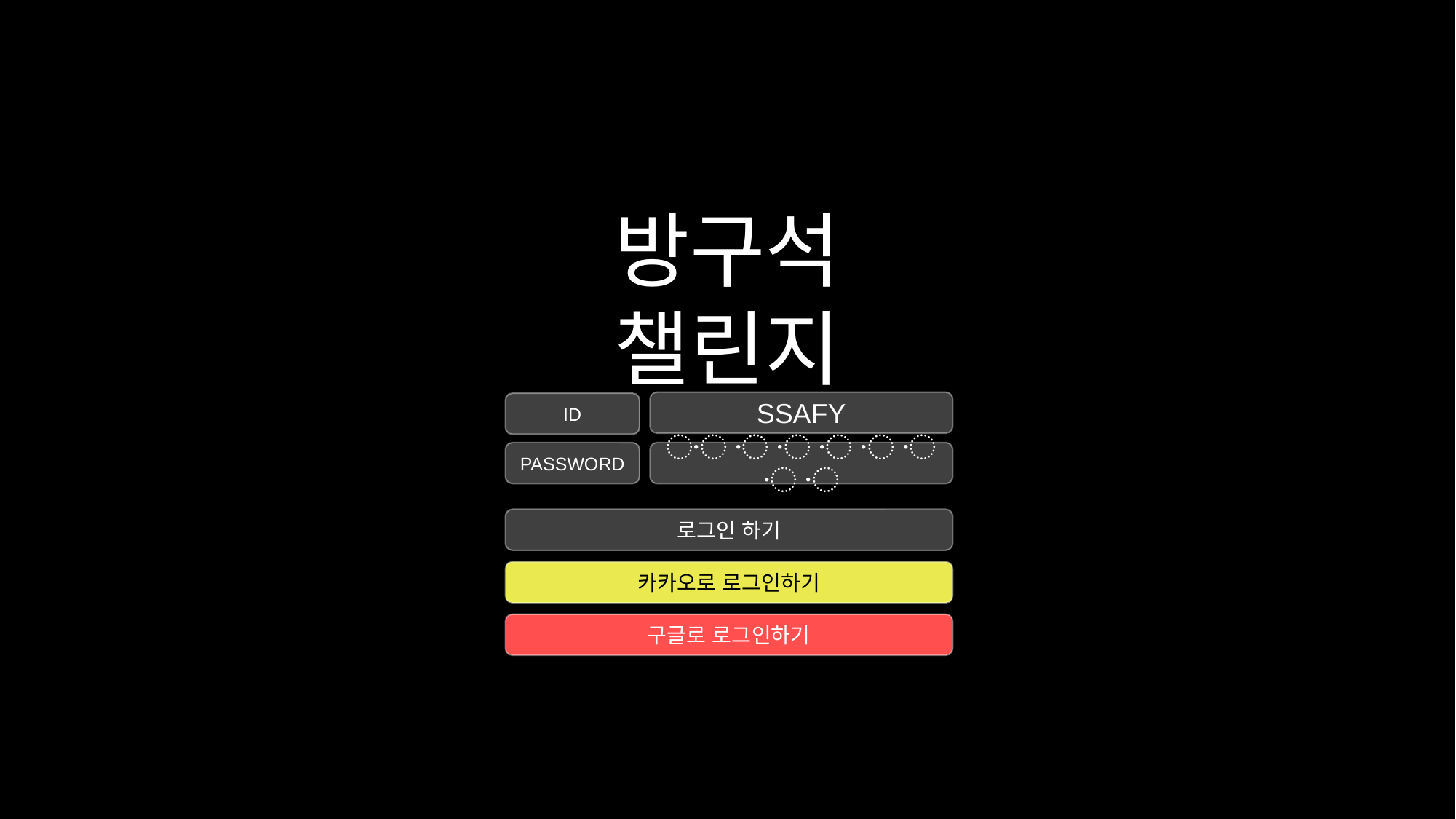

방구석 챌린지
SSAFY
ID
PASSWORD
〮 〮 〮 〮 〮 〮 〮 〮
로그인 하기
카카오로 로그인하기
구글로 로그인하기